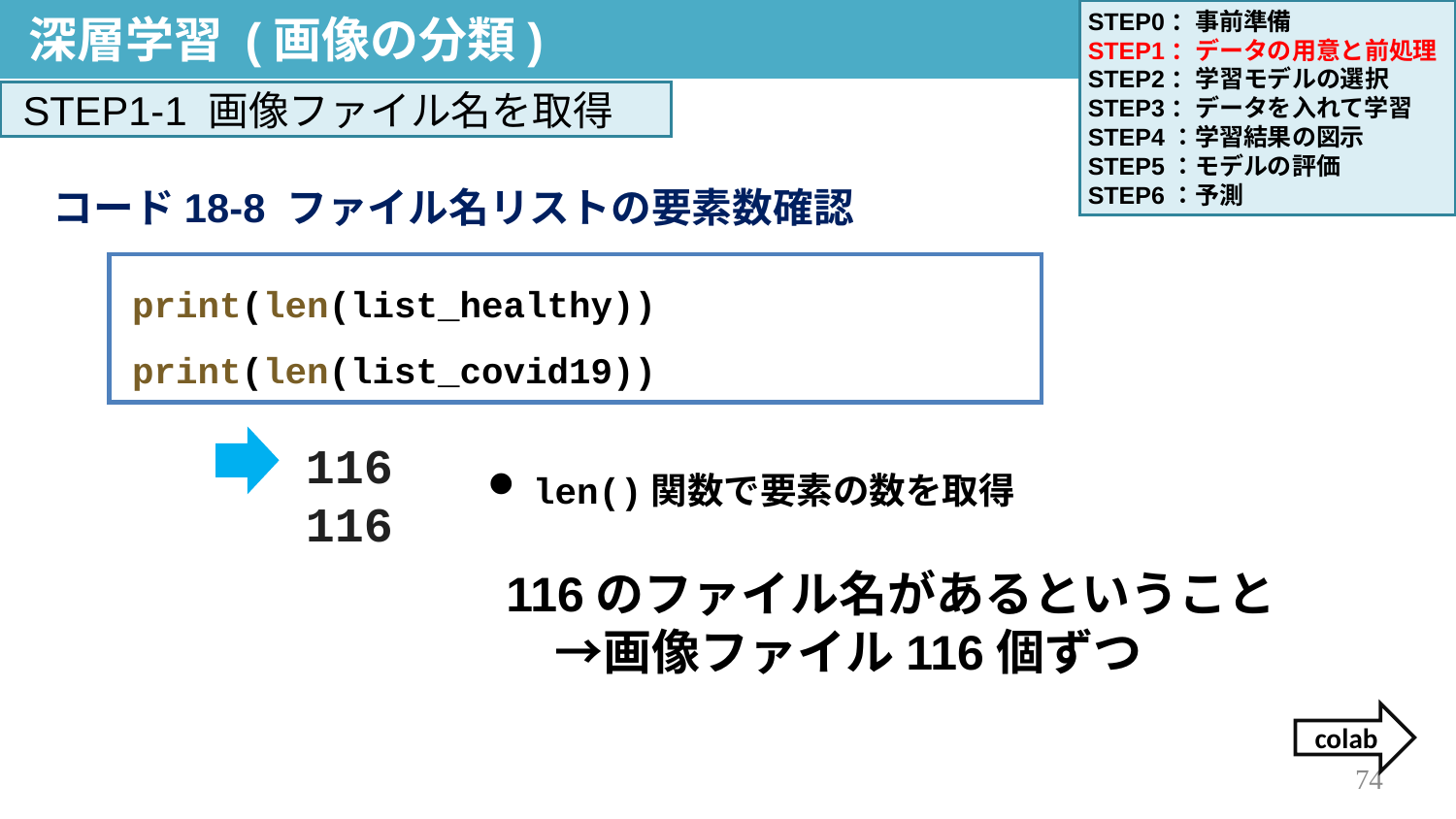

深層学習 (画像の分類)
STEP0：事前準備
STEP1：データの用意と前処理
STEP2：学習モデルの選択
STEP3：データを入れて学習
STEP4：学習結果の図示
STEP5：モデルの評価
STEP6：予測
決定木分析
STEP1-1 画像ファイル名を取得
コード18-8 ファイル名リストの要素数確認
print(len(list_healthy))
print(len(list_covid19))
116
116

len()関数で要素の数を取得
116のファイル名があるということ
　→画像ファイル116個ずつ
colab
74